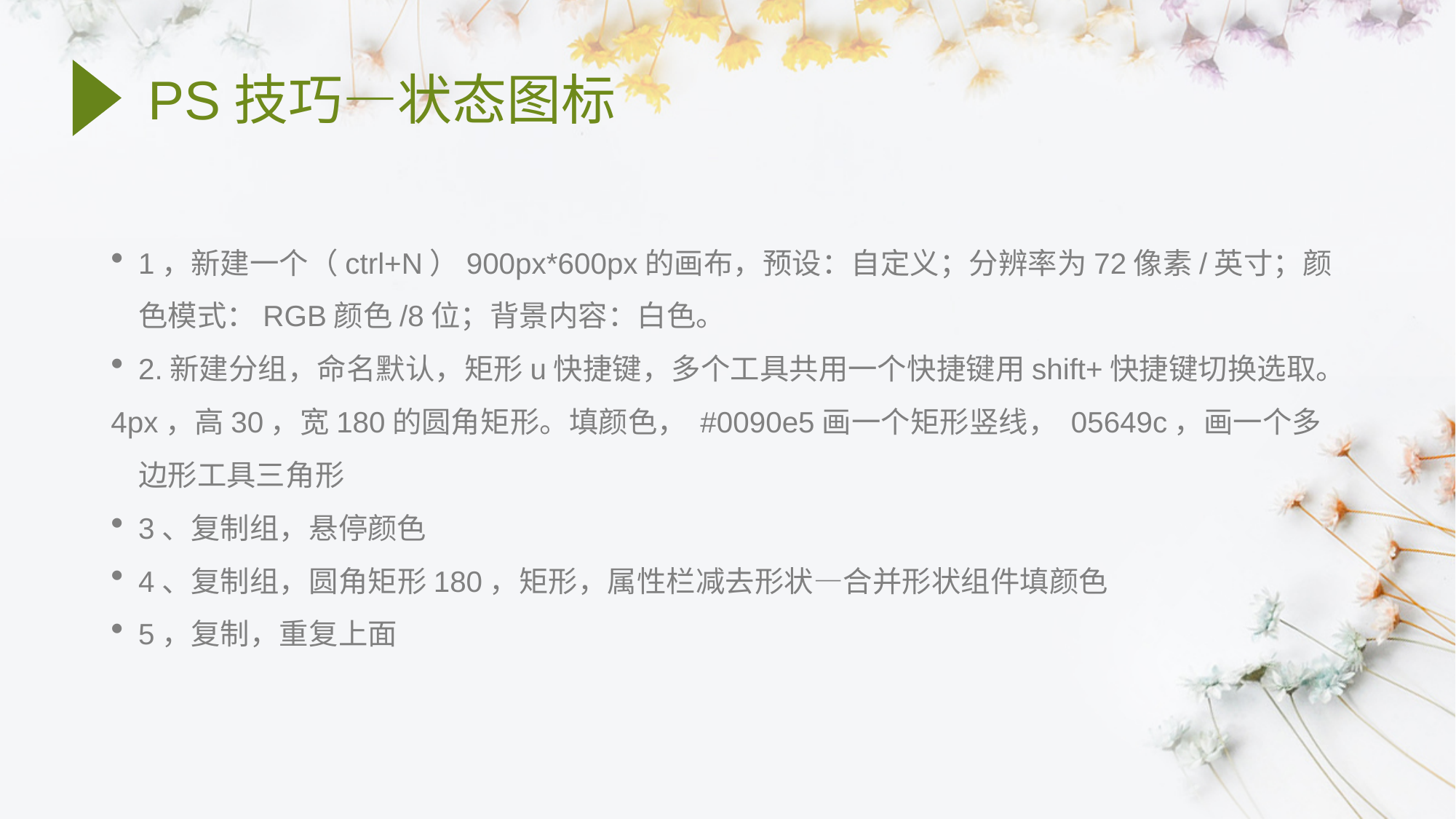

# PS技巧—状态图标

1，新建一个（ctrl+N）900px*600px的画布，预设：自定义；分辨率为72像素/英寸；颜色模式：RGB颜色/8位；背景内容：白色。
2.新建分组，命名默认，矩形u快捷键，多个工具共用一个快捷键用shift+快捷键切换选取。
4px，高30，宽180的圆角矩形。填颜色， #0090e5画一个矩形竖线， 05649c，画一个多边形工具三角形
3、复制组，悬停颜色
4、复制组，圆角矩形180，矩形，属性栏减去形状—合并形状组件填颜色
5，复制，重复上面